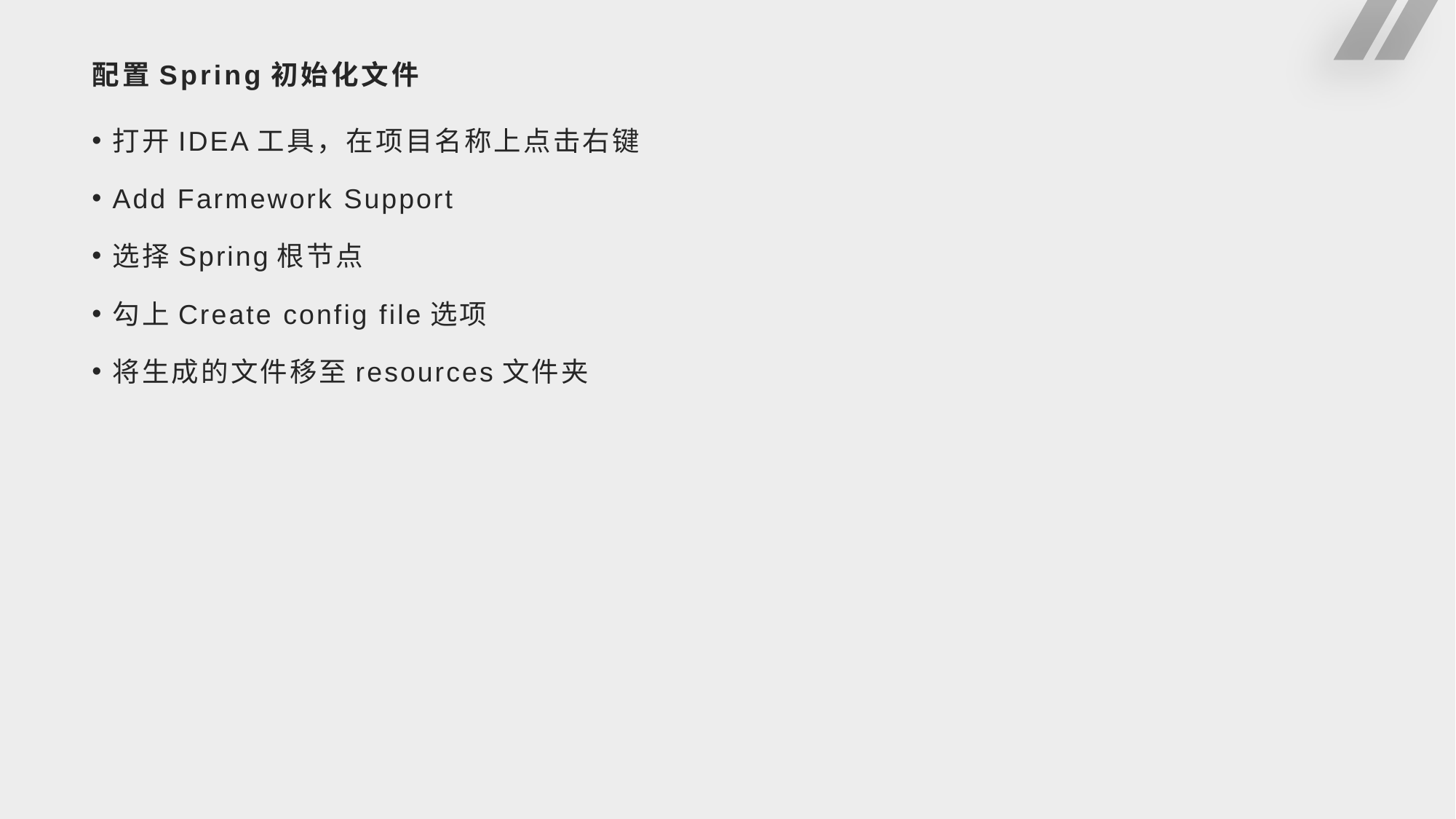

# 配置Spring初始化文件
打开IDEA工具，在项目名称上点击右键
Add Farmework Support
选择Spring根节点
勾上Create config file选项
将生成的文件移至resources文件夹